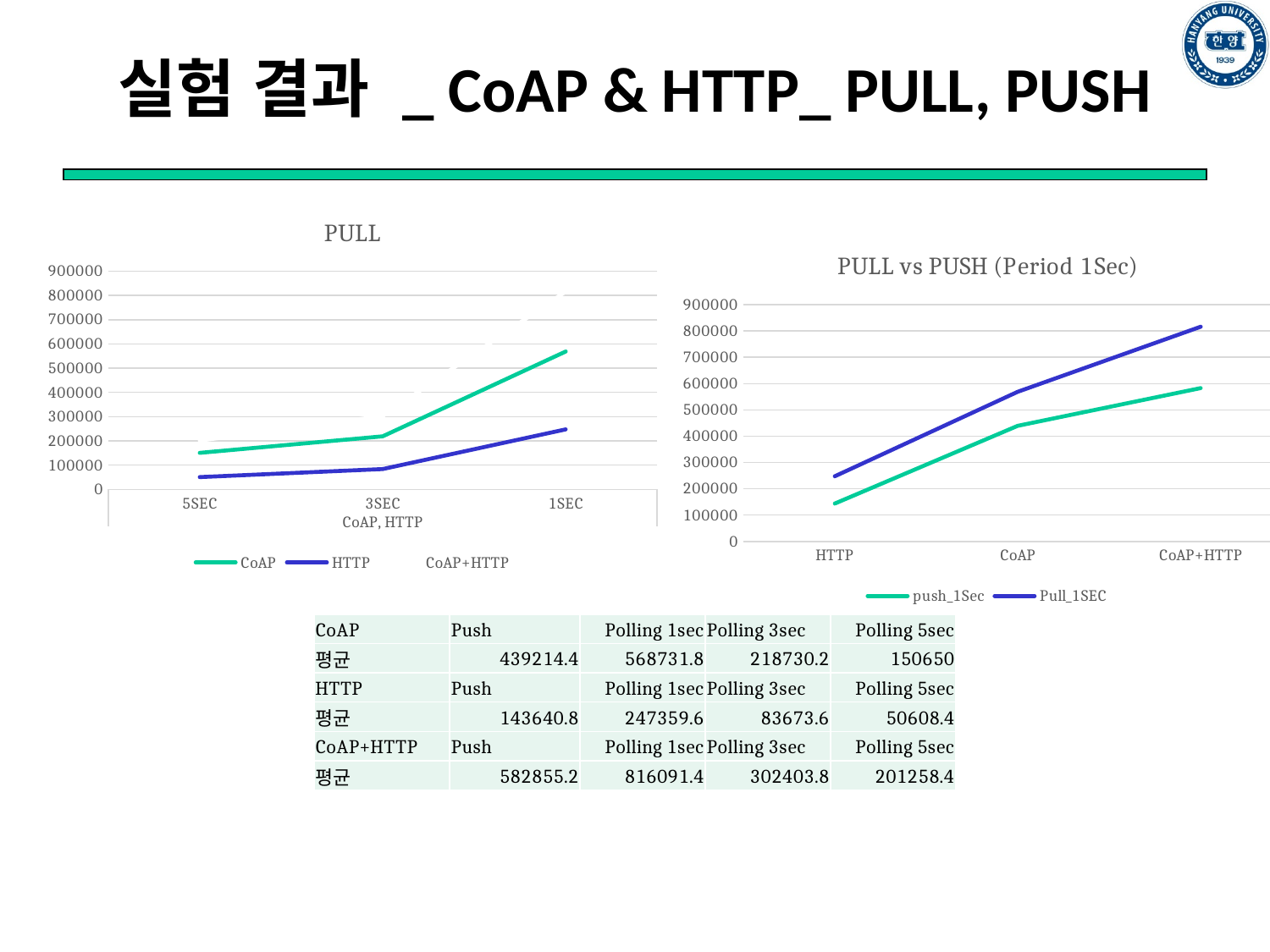

실험 결과 _ CoAP & HTTP_ PULL, PUSH

### Chart: PULL

| Category | CoAP | HTTP | CoAP+HTTP |
|---|---|---|---|
| 5SEC | 150650.0 | 50608.4 | 201258.4 |
| 3SEC | 218730.2 | 83673.6 | 302403.8 |
| 1SEC | 568731.8 | 247359.6 | 816091.4 |

### Chart: PULL vs PUSH (Period 1Sec)

| Category | push_1Sec | Pull_1SEC |
|---|---|---|
| HTTP | 143640.8 | 247359.6 |
| CoAP | 439214.4 | 568731.8 |
| CoAP+HTTP | 582855.2 | 816091.4 |
| CoAP | Push | Polling 1sec | Polling 3sec | Polling 5sec |
| --- | --- | --- | --- | --- |
| 평균 | 439214.4 | 568731.8 | 218730.2 | 150650 |
| HTTP | Push | Polling 1sec | Polling 3sec | Polling 5sec |
| 평균 | 143640.8 | 247359.6 | 83673.6 | 50608.4 |
| CoAP+HTTP | Push | Polling 1sec | Polling 3sec | Polling 5sec |
| 평균 | 582855.2 | 816091.4 | 302403.8 | 201258.4 |